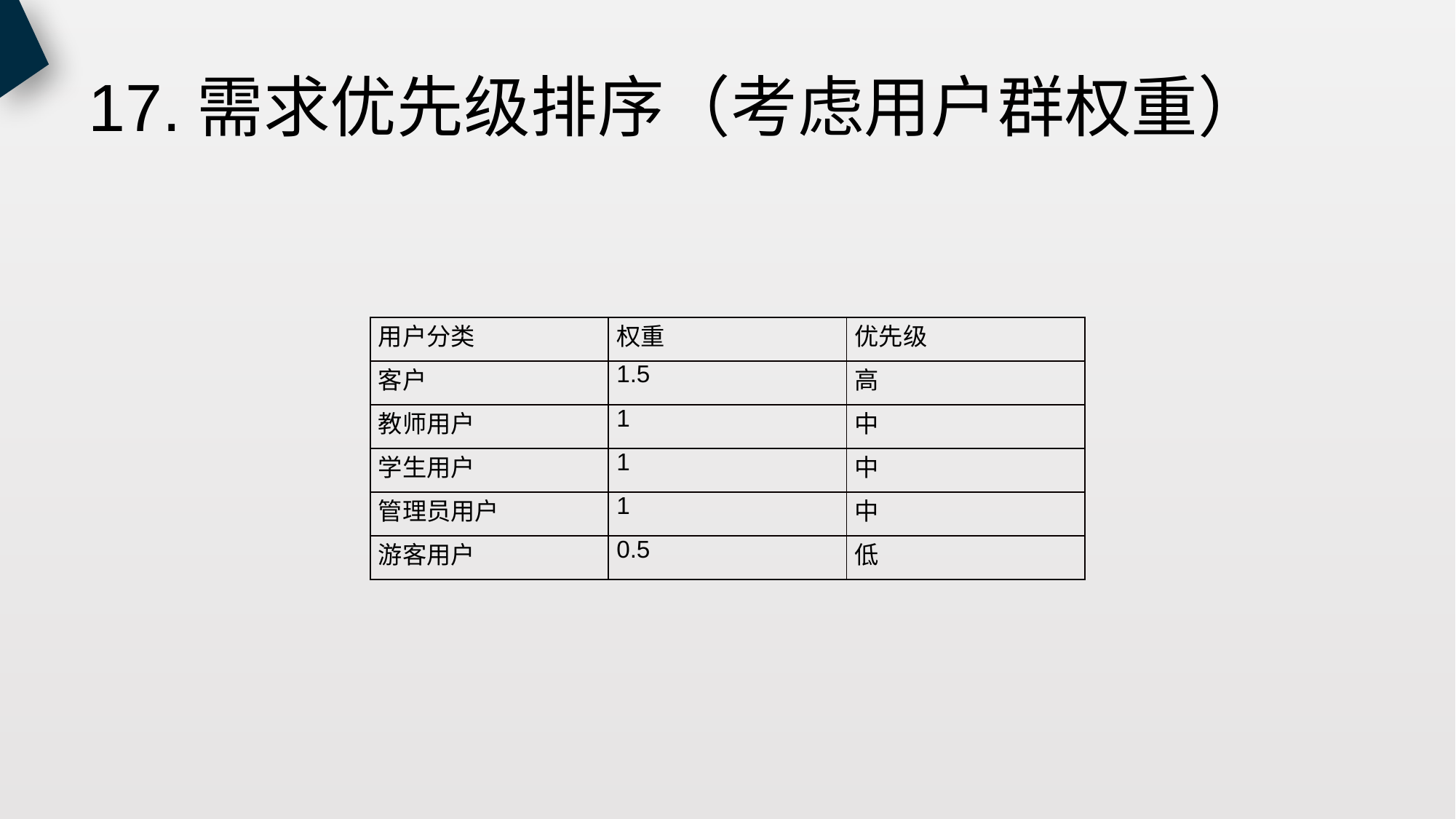

# 17.需求优先级排序（考虑用户群权重）
| 用户分类 | 权重 | 优先级 |
| --- | --- | --- |
| 客户 | 1.5 | 高 |
| 教师用户 | 1 | 中 |
| 学生用户 | 1 | 中 |
| 管理员用户 | 1 | 中 |
| 游客用户 | 0.5 | 低 |